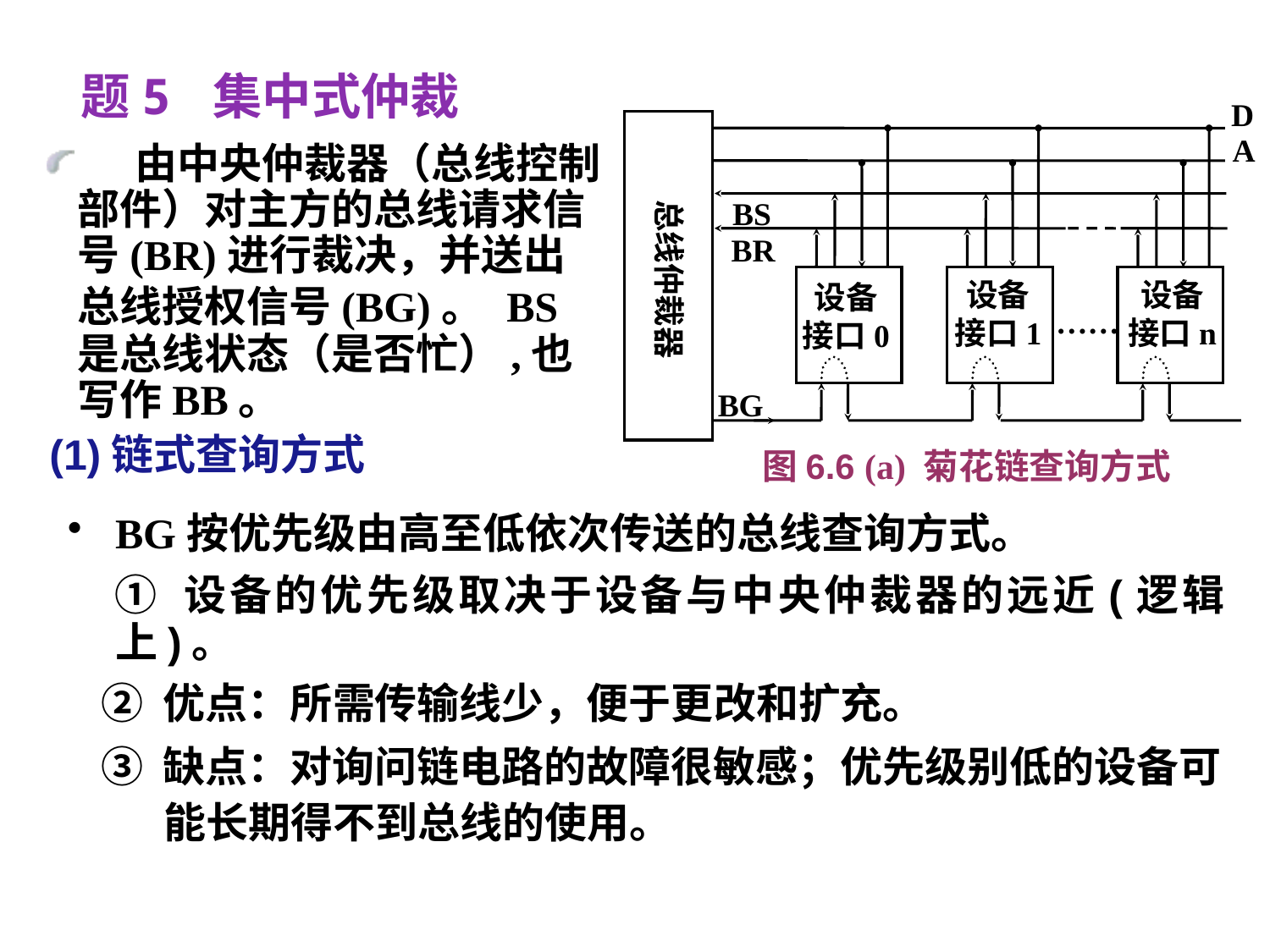

# 题5 集中式仲裁
D

A

BS

总线仲裁器

BR

设备
接口1
设备
接口n
设备
接口0
……

BG

图6.6 (a) 菊花链查询方式
     由中央仲裁器（总线控制部件）对主方的总线请求信号(BR)进行裁决，并送出总线授权信号(BG)。 BS是总线状态（是否忙）,也写作BB。
(1)链式查询方式
BG按优先级由高至低依次传送的总线查询方式。
   ① 设备的优先级取决于设备与中央仲裁器的远近(逻辑上)。
   ② 优点：所需传输线少，便于更改和扩充。
   ③ 缺点：对询问链电路的故障很敏感；优先级别低的设备可
         能长期得不到总线的使用。